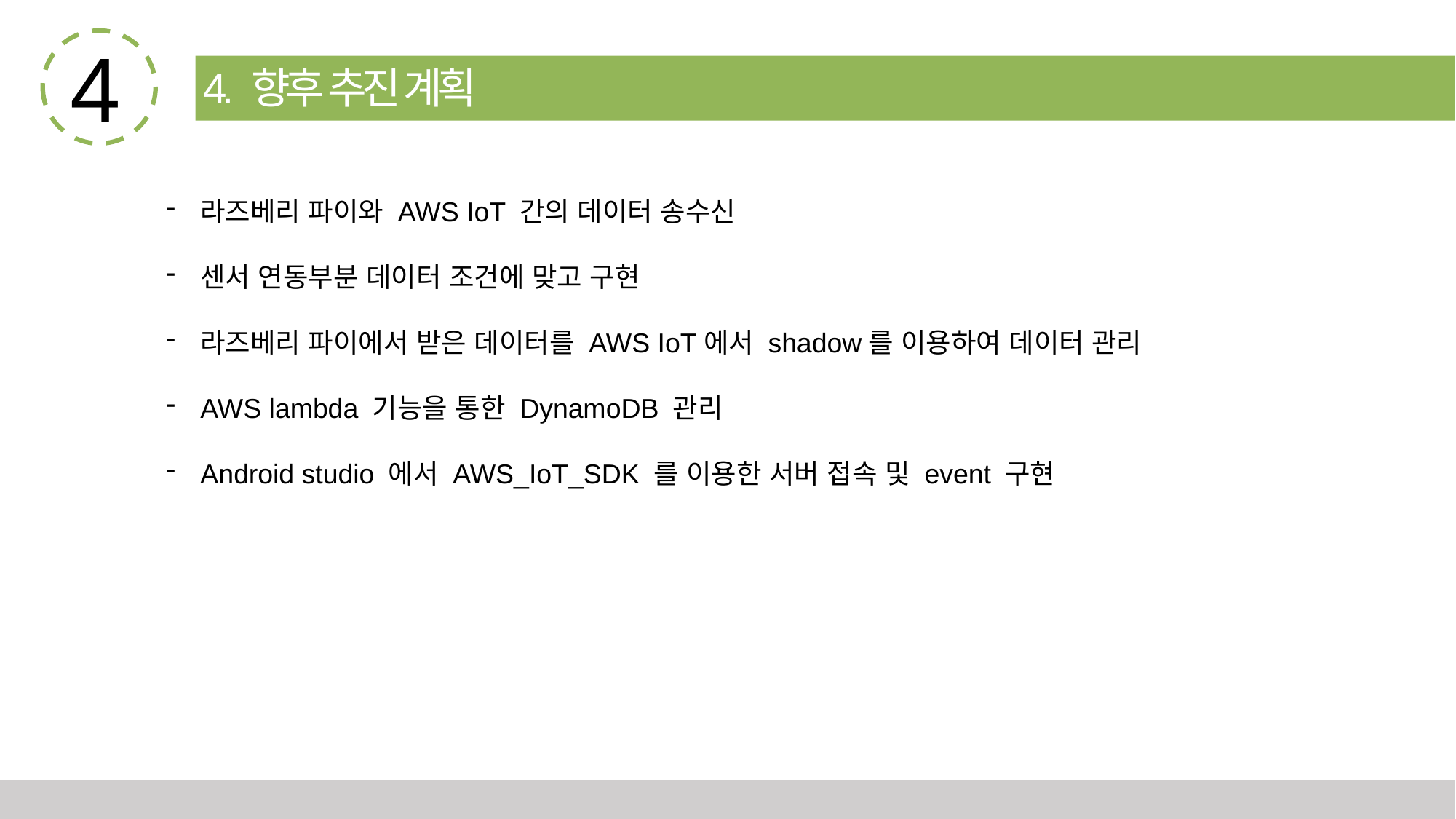

4

4. 향후 추진 계획
라즈베리 파이와 AWS IoT 간의 데이터 송수신

센서 연동부분 데이터 조건에 맞고 구현

라즈베리 파이에서 받은 데이터를 AWS IoT에서 shadow를 이용하여 데이터 관리

AWS lambda 기능을 통한 DynamoDB 관리

Android studio 에서 AWS_IoT_SDK 를 이용한 서버 접속 및 event 구현